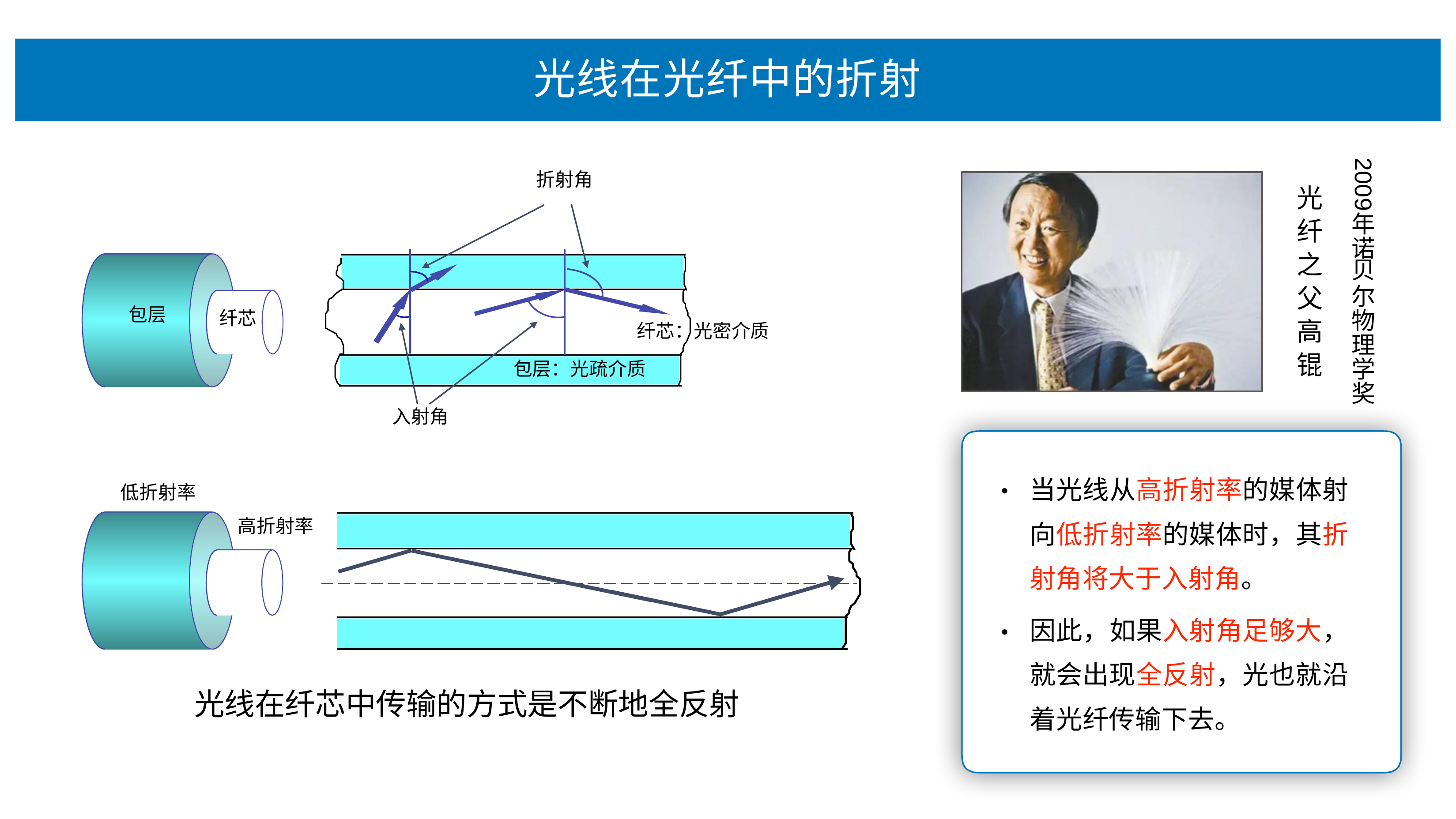

# 光线在光纤中的折射
2009
折射⻆

光 纤 之
⽗
⾼ 锟

年 诺
⻉
尔 物 理 学 奖

包层

纤芯

纤芯：光密介质

包层：光疏介质

⼊射⻆

当光线从⾼折射率的媒体射 向低折射率的媒体时，其折 射⻆将⼤于⼊射⻆。
因此，如果⼊射⻆⾜够⼤， 就会出现全反射，光也就沿 着光纤传输下去。
•
低折射率

⾼折射率

•

光线在纤芯中传输的⽅式是不断地全反射